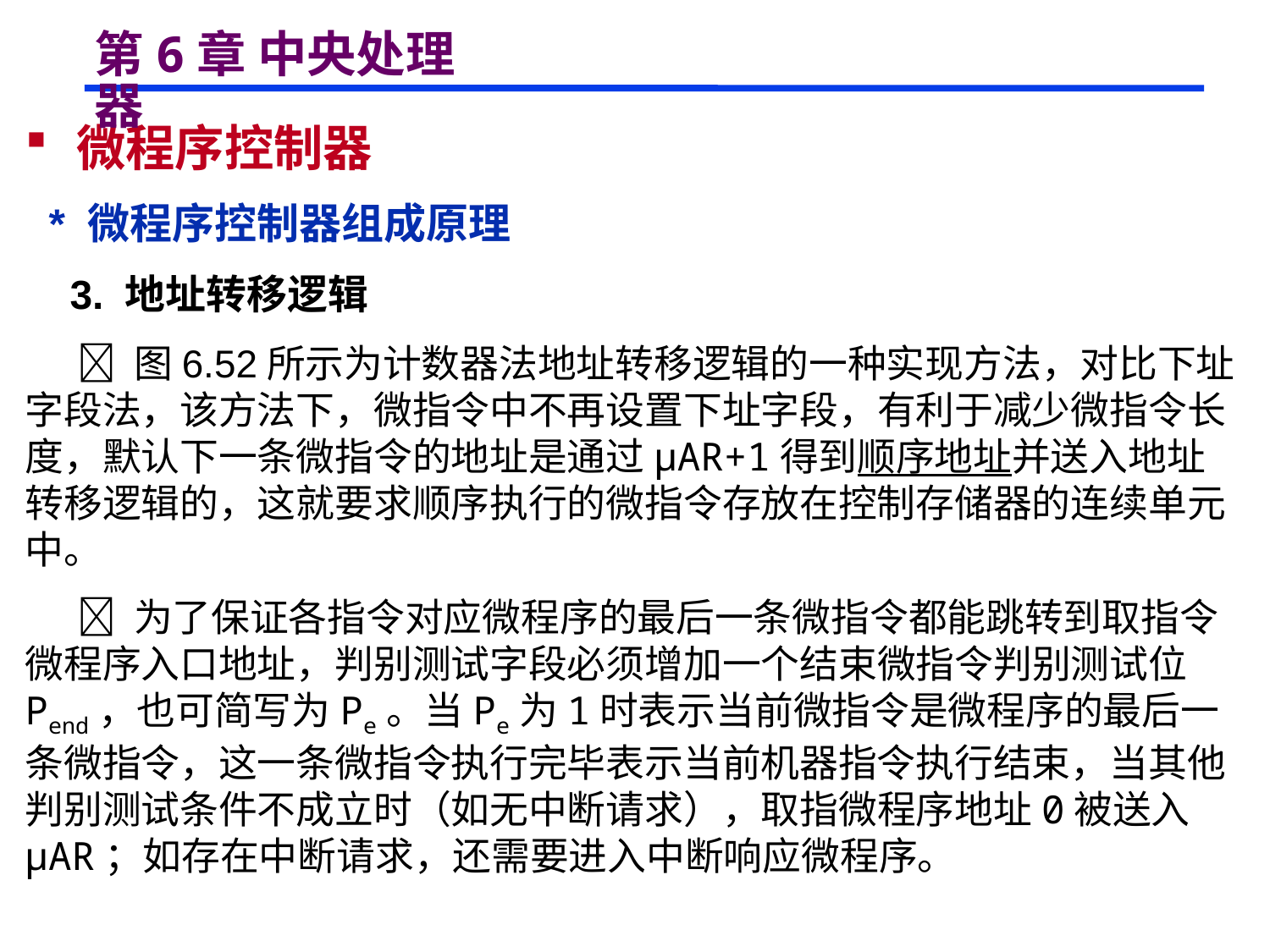

# 第6章 中央处理器
 微程序控制器
  * 微程序控制器组成原理
    3. 地址转移逻辑
      • 图6.52所示为计数器法地址转移逻辑的一种实现方法，对比下址字段法，该方法下，微指令中不再设置下址字段，有利于减少微指令长度，默认下一条微指令的地址是通过μAR+1得到顺序地址并送入地址转移逻辑的，这就要求顺序执行的微指令存放在控制存储器的连续单元中。
      • 为了保证各指令对应微程序的最后一条微指令都能跳转到取指令微程序入口地址，判别测试字段必须增加一个结束微指令判别测试位Pend，也可简写为Pe。当Pe为1时表示当前微指令是微程序的最后一条微指令，这一条微指令执行完毕表示当前机器指令执行结束，当其他判别测试条件不成立时（如无中断请求），取指微程序地址0被送入μAR；如存在中断请求，还需要进入中断响应微程序。